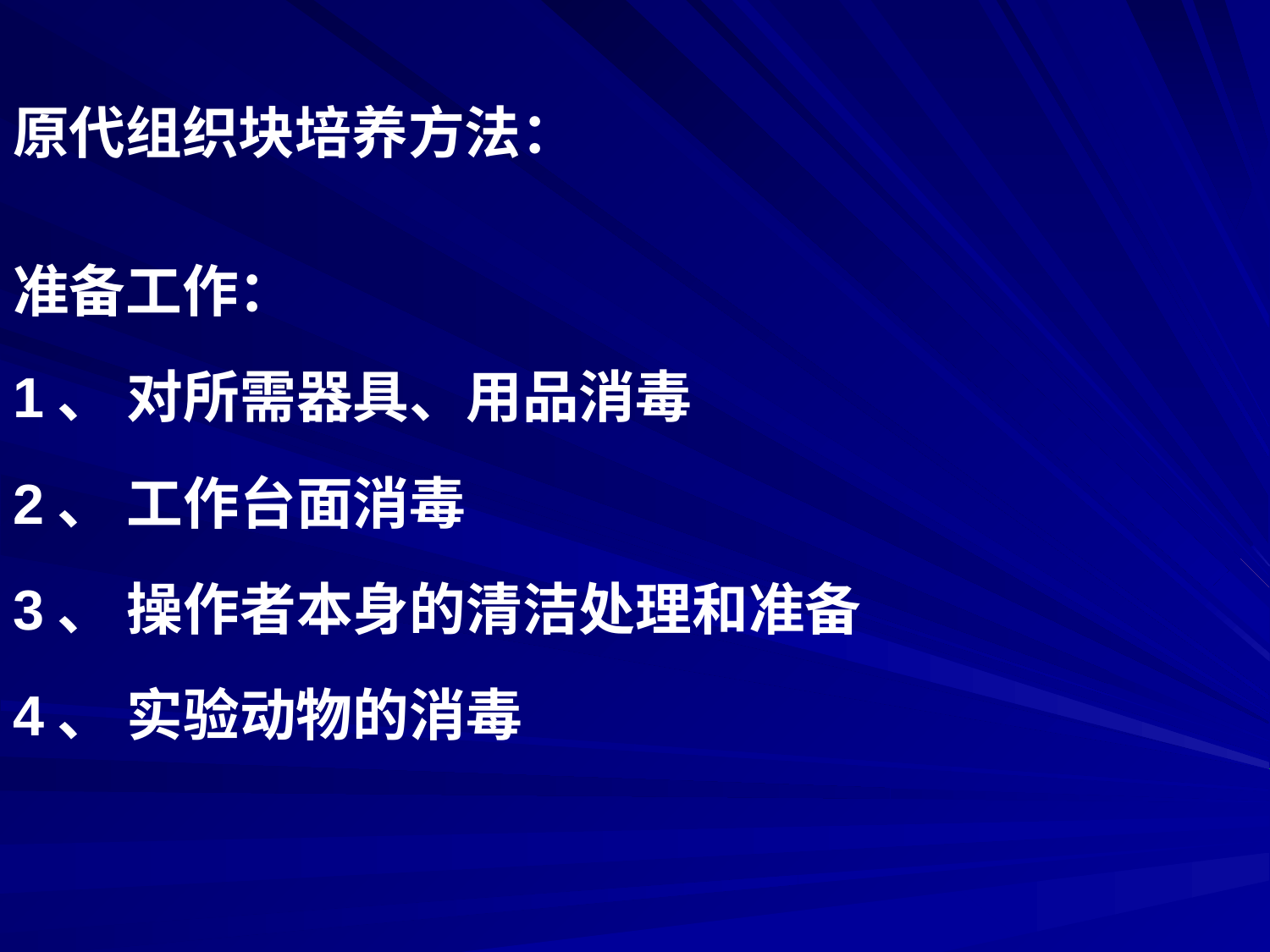

# 原代组织块培养方法：
准备工作：
1、 对所需器具、用品消毒
2、 工作台面消毒
3、 操作者本身的清洁处理和准备
4、 实验动物的消毒